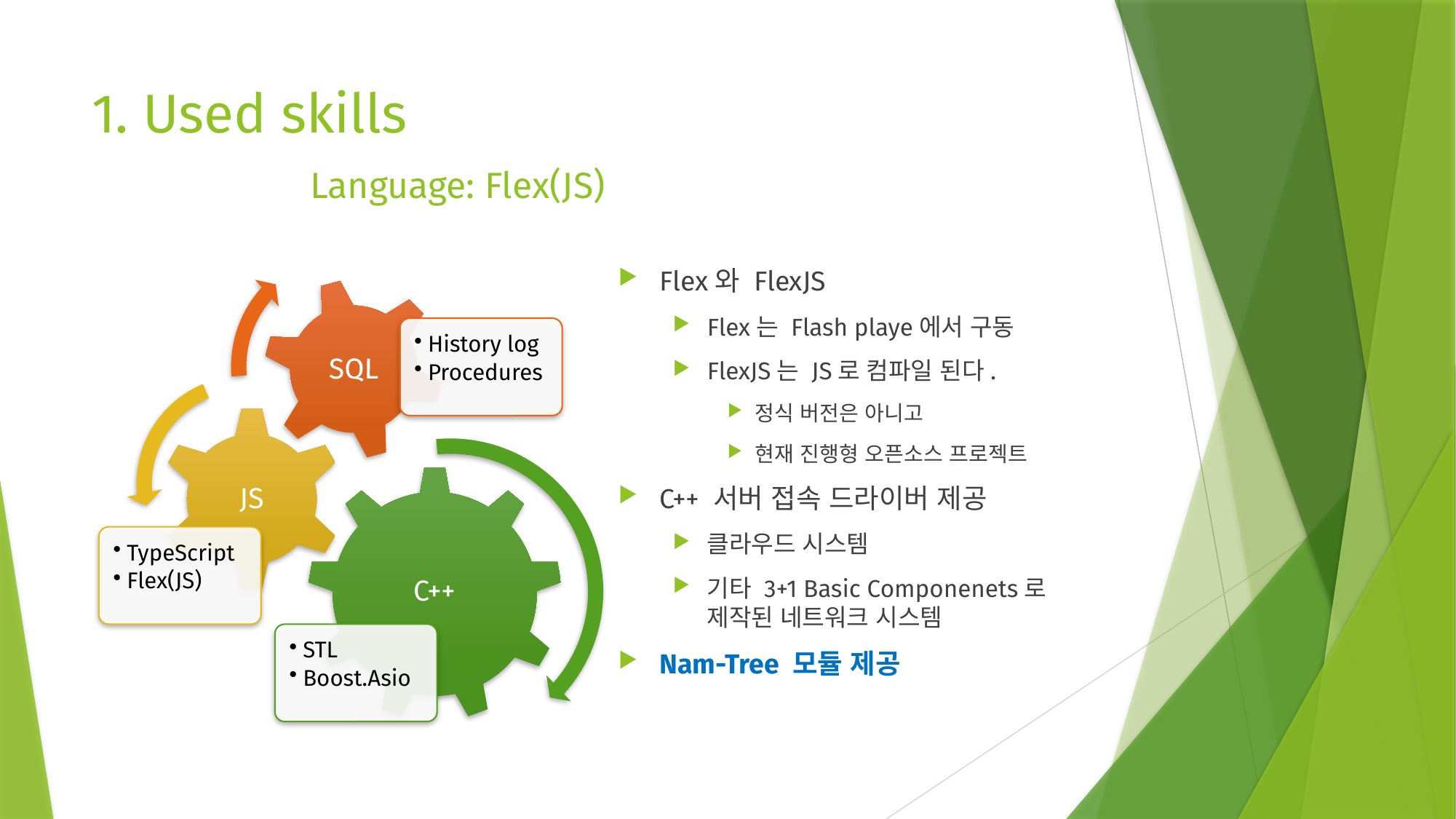

# 1. Used skills Language: Flex(JS)
C++
STL
Boost.Asio
JS
TypeScript
Flex(JS)
SQL
History log
Procedures
Flex와 FlexJS
Flex는 Flash playe에서 구동
FlexJS는 JS로 컴파일 된다.
정식 버전은 아니고
현재 진행형 오픈소스 프로젝트
C++ 서버 접속 드라이버 제공
클라우드 시스템
기타 3+1 Basic Componenets로 제작된 네트워크 시스템
Nam-Tree 모듈 제공